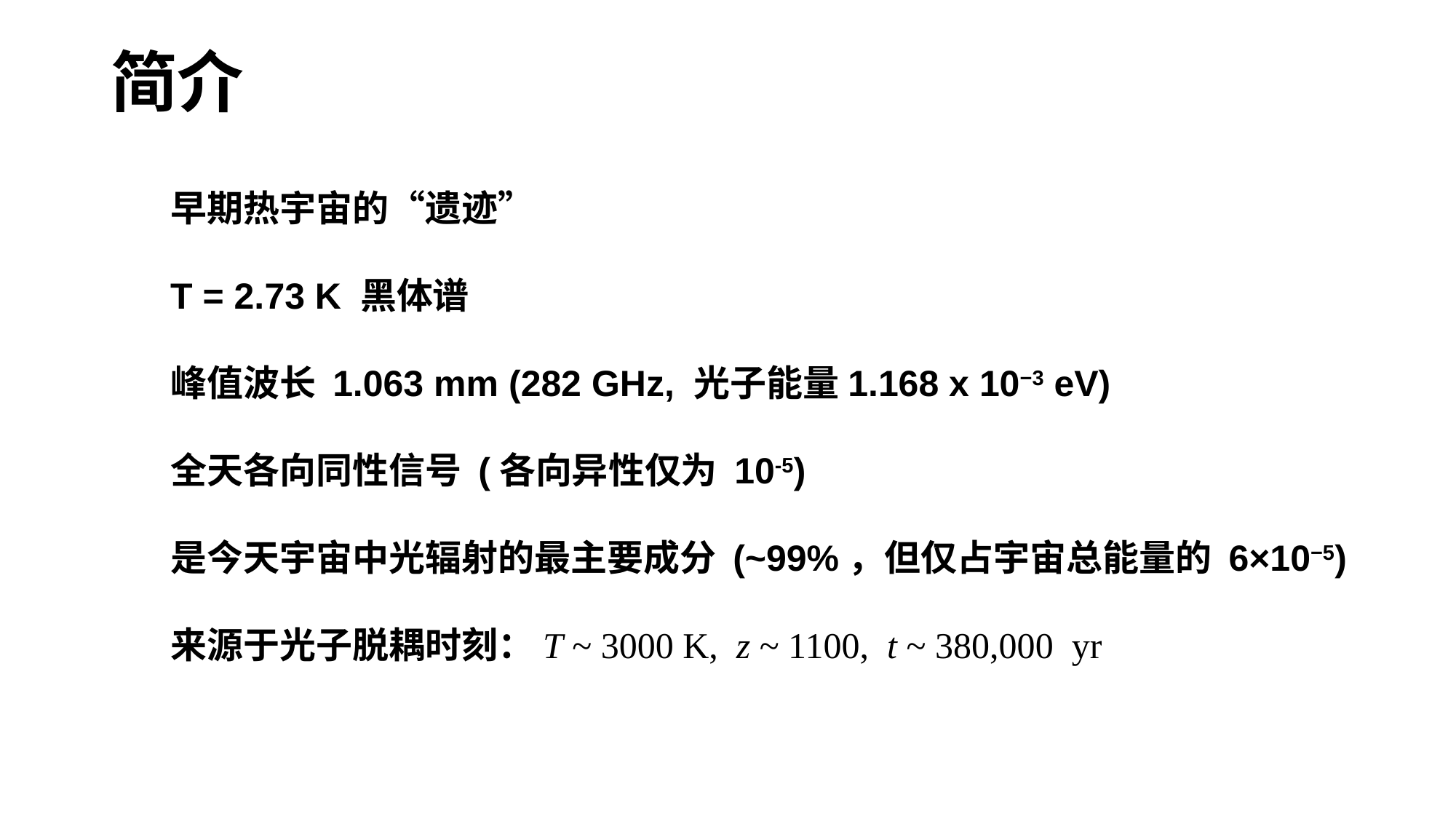

简介
早期热宇宙的“遗迹”

T = 2.73 K 黑体谱

峰值波长 1.063 mm (282 GHz, 光子能量1.168 x 10−3 eV)

全天各向同性信号 (各向异性仅为 10-5)

是今天宇宙中光辐射的最主要成分 (~99%，但仅占宇宙总能量的 6×10−5)

来源于光子脱耦时刻：T ~ 3000 K,  z ~ 1100,  t ~ 380,000  yr